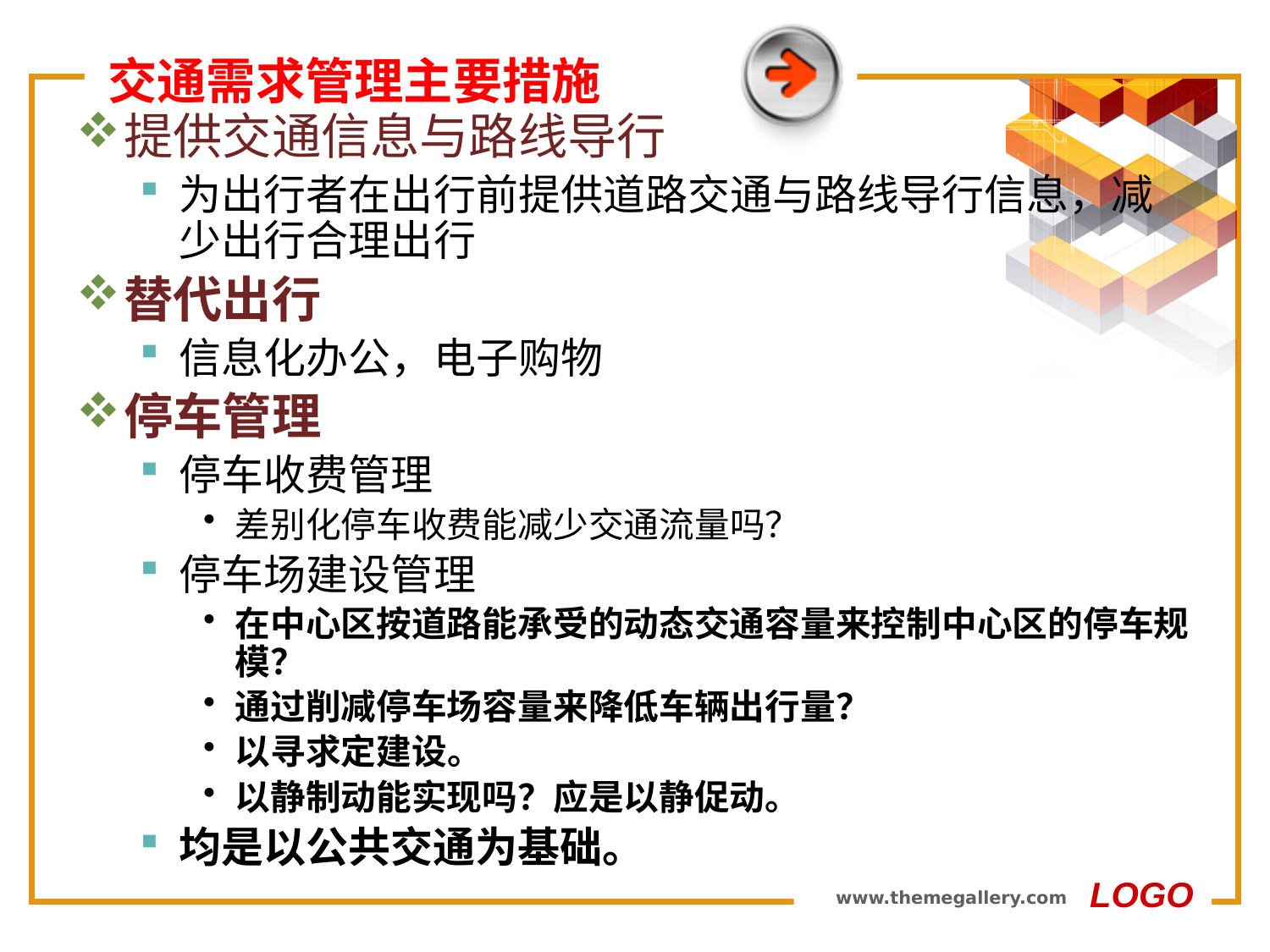

# 交通需求管理主要措施
提供交通信息与路线导行
为出行者在出行前提供道路交通与路线导行信息，减少出行合理出行
替代出行
信息化办公，电子购物
停车管理
停车收费管理
差别化停车收费能减少交通流量吗？
停车场建设管理
在中心区按道路能承受的动态交通容量来控制中心区的停车规模？
通过削减停车场容量来降低车辆出行量？
以寻求定建设。
以静制动能实现吗？应是以静促动。
均是以公共交通为基础。
LOGO
www.themegallery.com